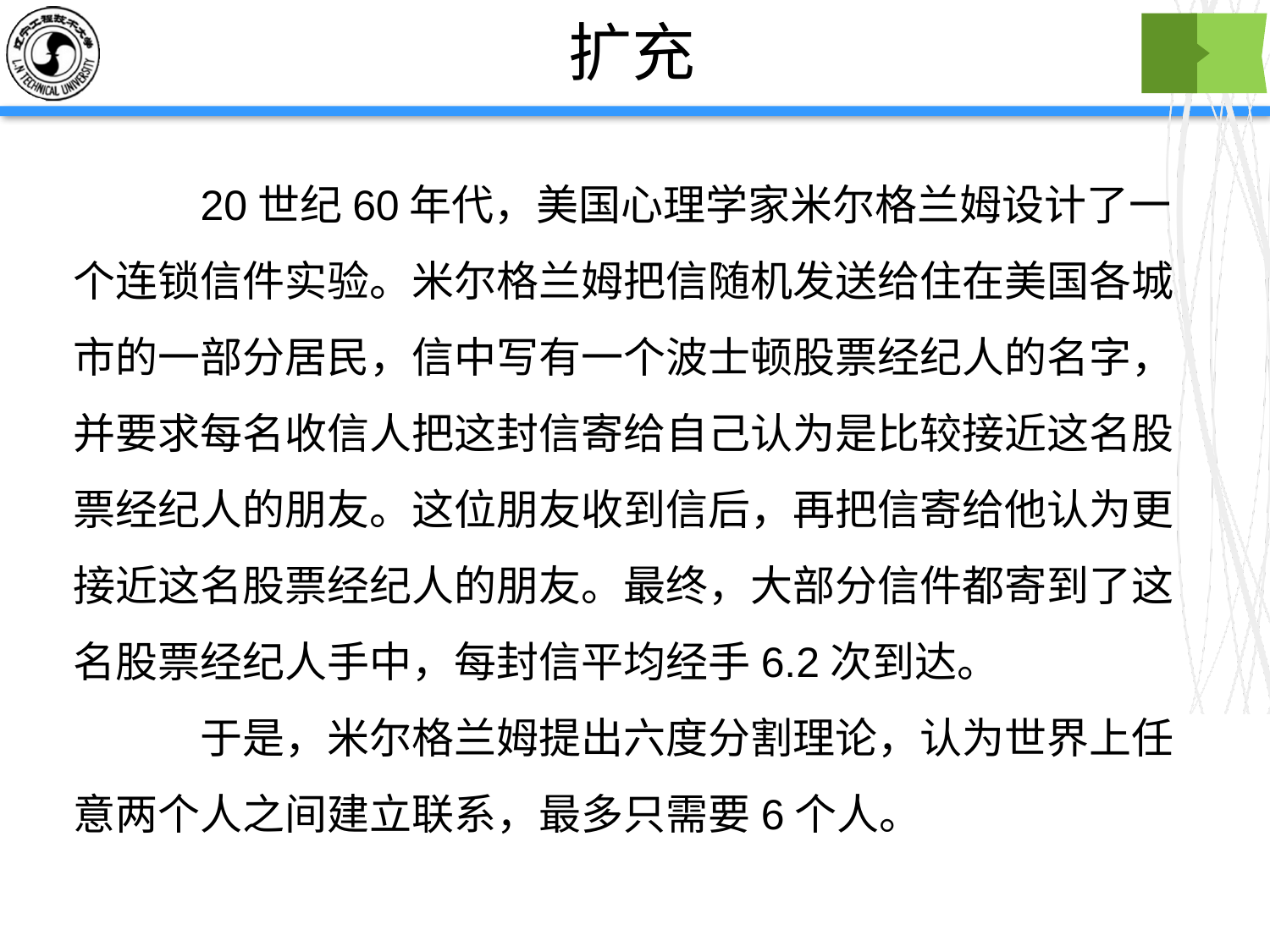

# 扩充

	20世纪60年代，美国心理学家米尔格兰姆设计了一个连锁信件实验。米尔格兰姆把信随机发送给住在美国各城市的一部分居民，信中写有一个波士顿股票经纪人的名字，并要求每名收信人把这封信寄给自己认为是比较接近这名股票经纪人的朋友。这位朋友收到信后，再把信寄给他认为更接近这名股票经纪人的朋友。最终，大部分信件都寄到了这名股票经纪人手中，每封信平均经手6.2次到达。
	于是，米尔格兰姆提出六度分割理论，认为世界上任意两个人之间建立联系，最多只需要6个人。